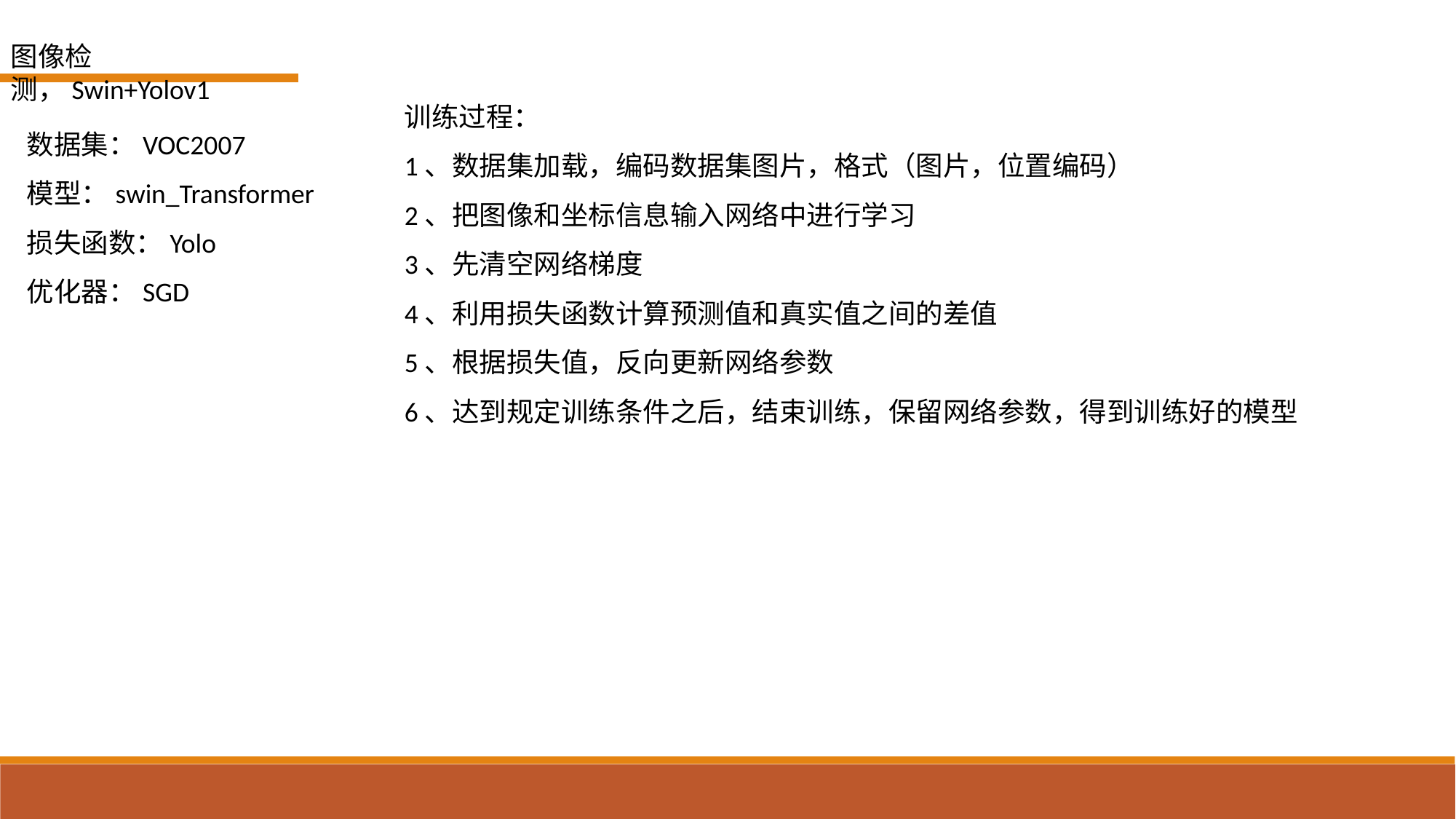

图像检测，Swin+Yolov1
训练过程：
1、数据集加载，编码数据集图片，格式（图片，位置编码）
2、把图像和坐标信息输入网络中进行学习
3、先清空网络梯度
4、利用损失函数计算预测值和真实值之间的差值
5、根据损失值，反向更新网络参数
6、达到规定训练条件之后，结束训练，保留网络参数，得到训练好的模型
数据集：VOC2007
模型：swin_Transformer
损失函数：Yolo
优化器：SGD